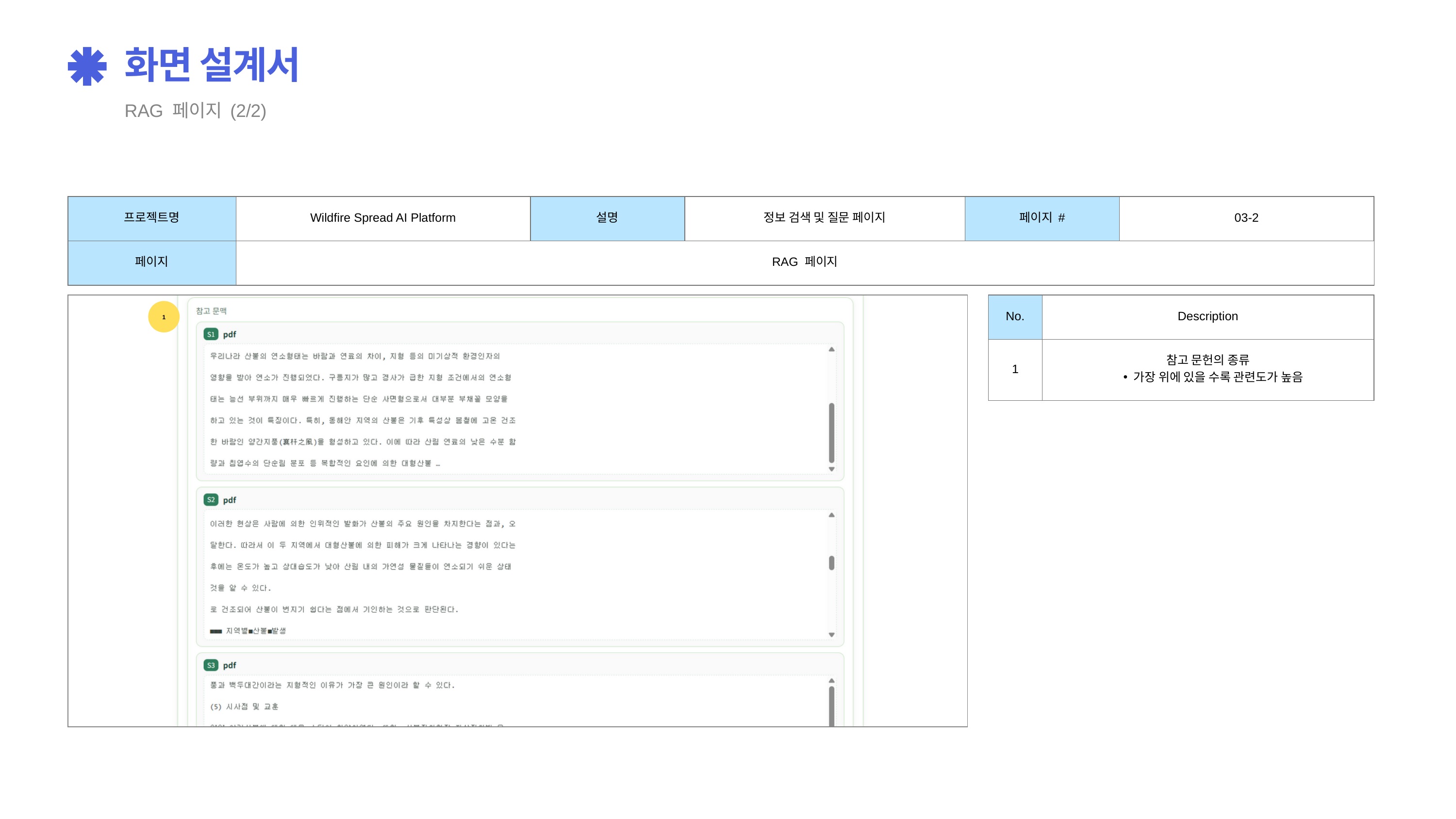

화면 설계서
RAG 페이지 (2/2)

프로젝트명

Wildfire Spread AI Platform

설명

정보 검색 및 질문 페이지

페이지 #

03-2

페이지

RAG 페이지

No.

Description

1

1

참고 문헌의 종류
가장 위에 있을 수록 관련도가 높음